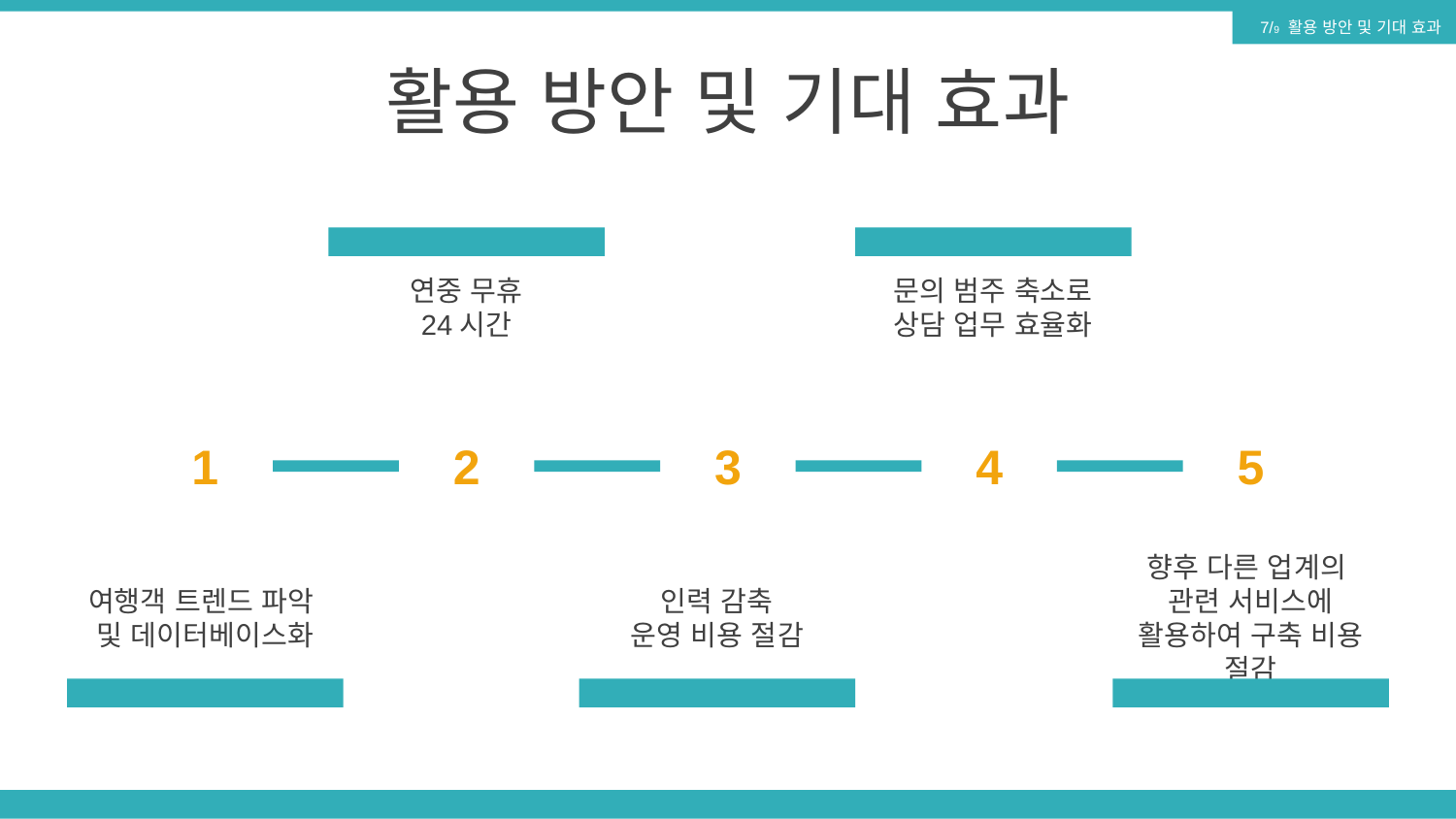

7/9 활용 방안 및 기대 효과
활용 방안 및 기대 효과

연중 무휴
24시간

문의 범주 축소로
상담 업무 효율화
1
2
3
4
5

여행객 트렌드 파악
및 데이터베이스화

인력 감축
운영 비용 절감

향후 다른 업계의
관련 서비스에 활용하여 구축 비용 절감